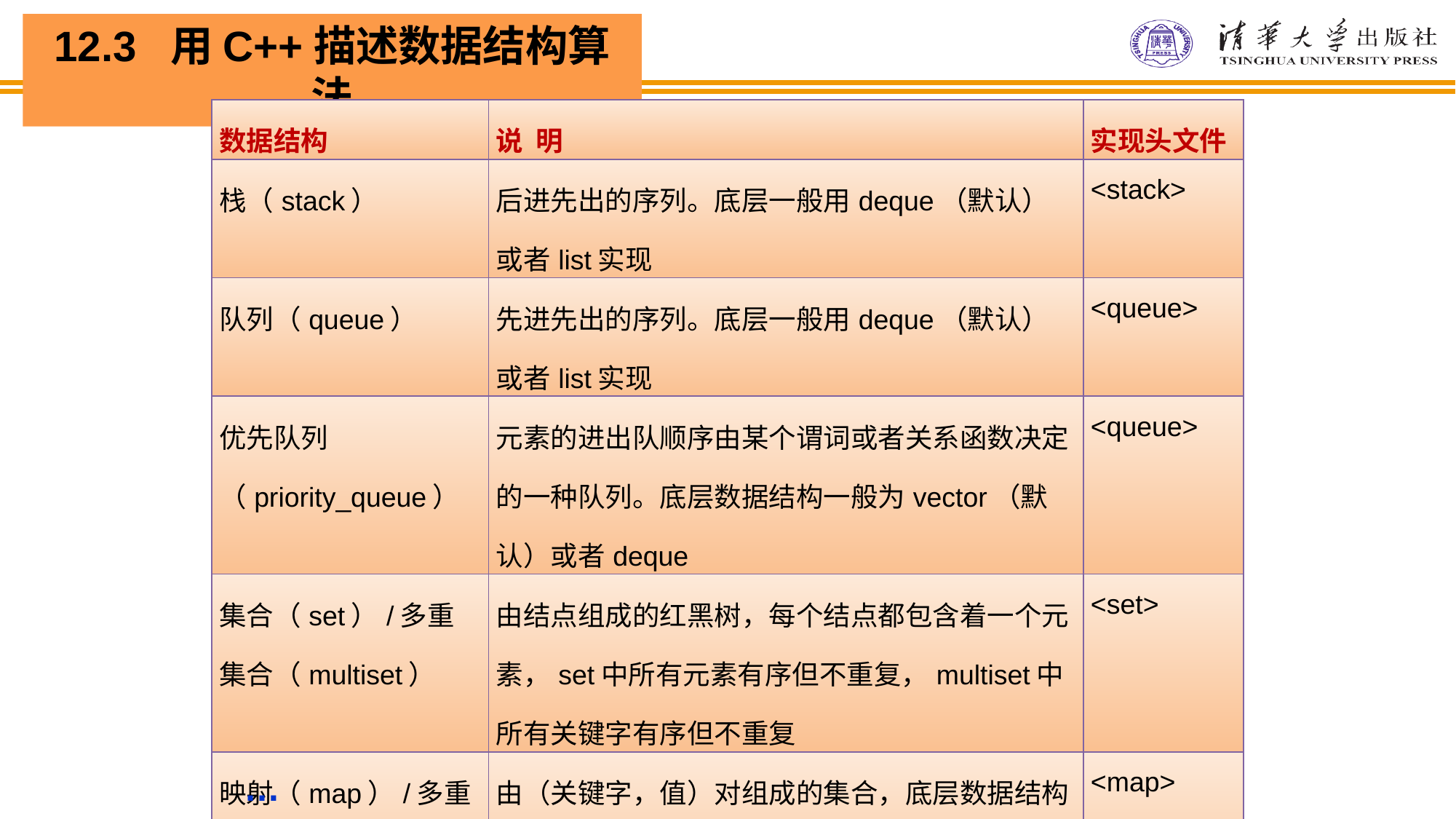

| 数据结构 | 说 明 | 实现头文件 |
| --- | --- | --- |
| 栈（stack） | 后进先出的序列。底层一般用deque（默认）或者list实现 | <stack> |
| 队列（queue） | 先进先出的序列。底层一般用deque（默认）或者list实现 | <queue> |
| 优先队列（priority\_queue） | 元素的进出队顺序由某个谓词或者关系函数决定的一种队列。底层数据结构一般为vector（默认）或者deque | <queue> |
| 集合（set）/多重集合（multiset） | 由结点组成的红黑树，每个结点都包含着一个元素，set中所有元素有序但不重复，multiset中所有关键字有序但不重复 | <set> |
| 映射（map）/多重映射（multimap） | 由（关键字，值）对组成的集合，底层数据结构为红黑树，map中所有关键字有序但不重复，multimap中所有关键字有序但可以重复 | <map> |
…